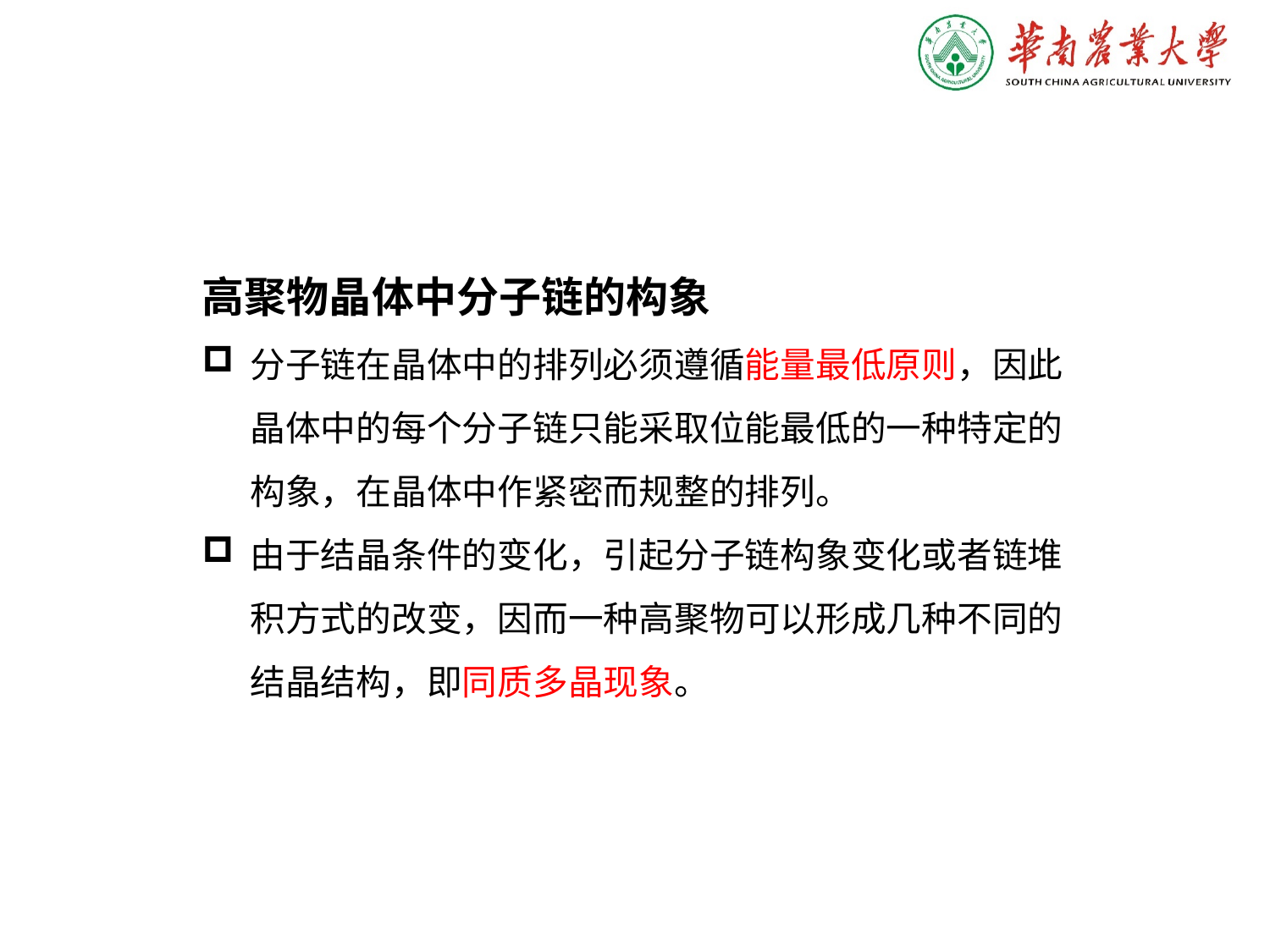

高聚物晶体中分子链的构象
分子链在晶体中的排列必须遵循能量最低原则，因此晶体中的每个分子链只能采取位能最低的一种特定的构象，在晶体中作紧密而规整的排列。
由于结晶条件的变化，引起分子链构象变化或者链堆积方式的改变，因而一种高聚物可以形成几种不同的结晶结构，即同质多晶现象。